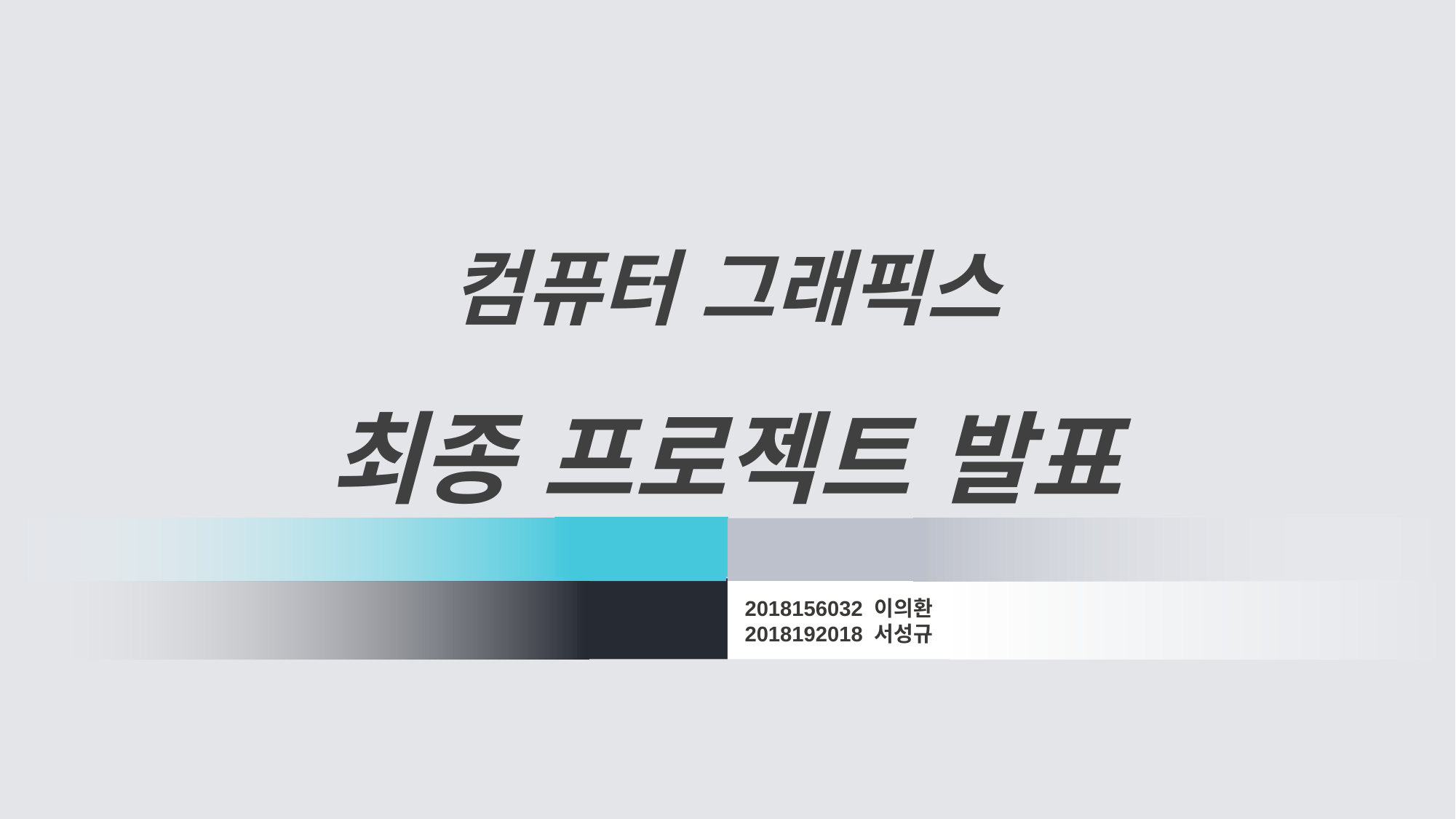

컴퓨터 그래픽스
최종 프로젝트 발표

2018156032 이의환
2018192018 서성규